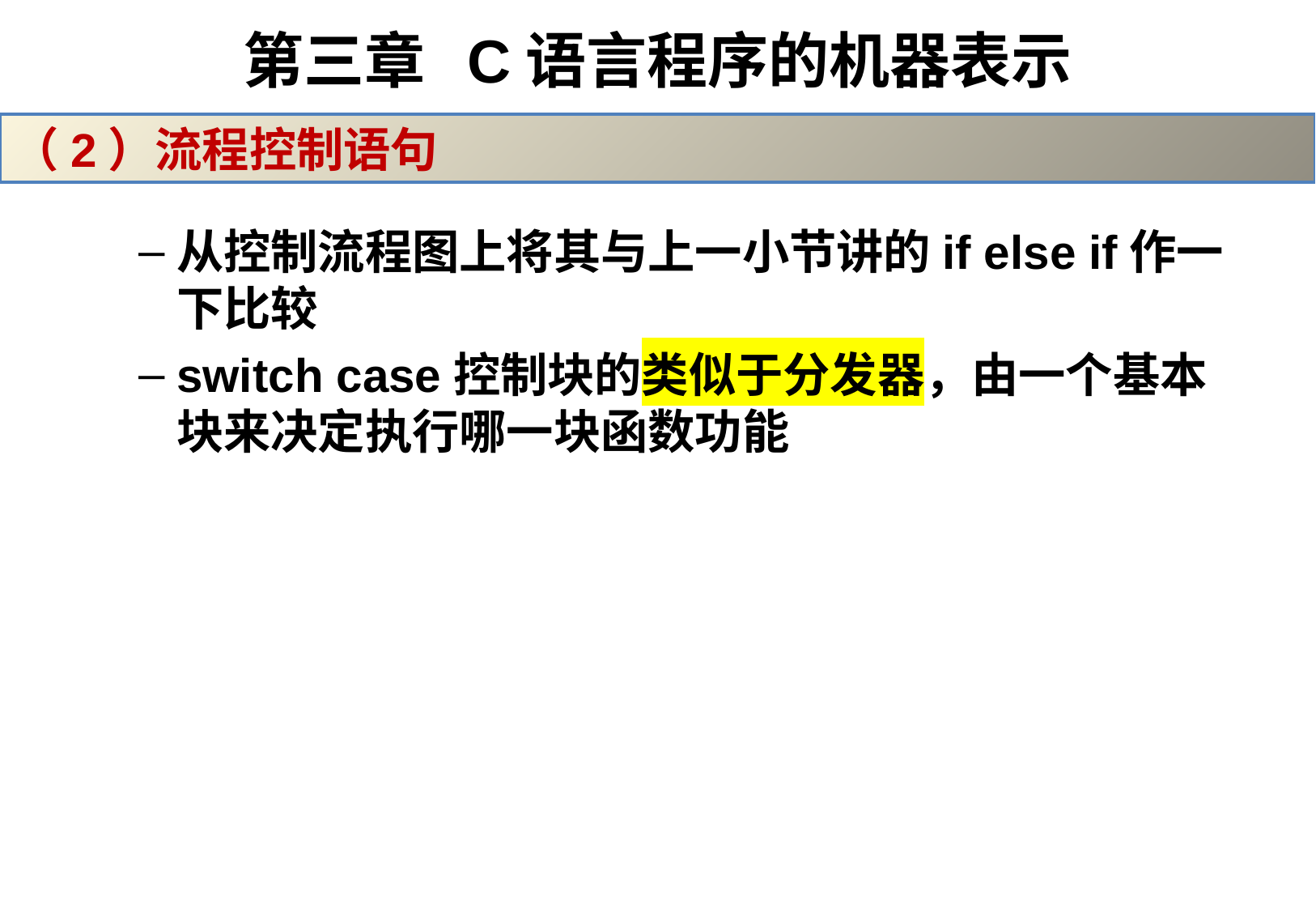

# 第三章  C语言程序的机器表示
（2）流程控制语句
从控制流程图上将其与上一小节讲的if else if作一下比较
switch case控制块的类似于分发器，由一个基本块来决定执行哪一块函数功能